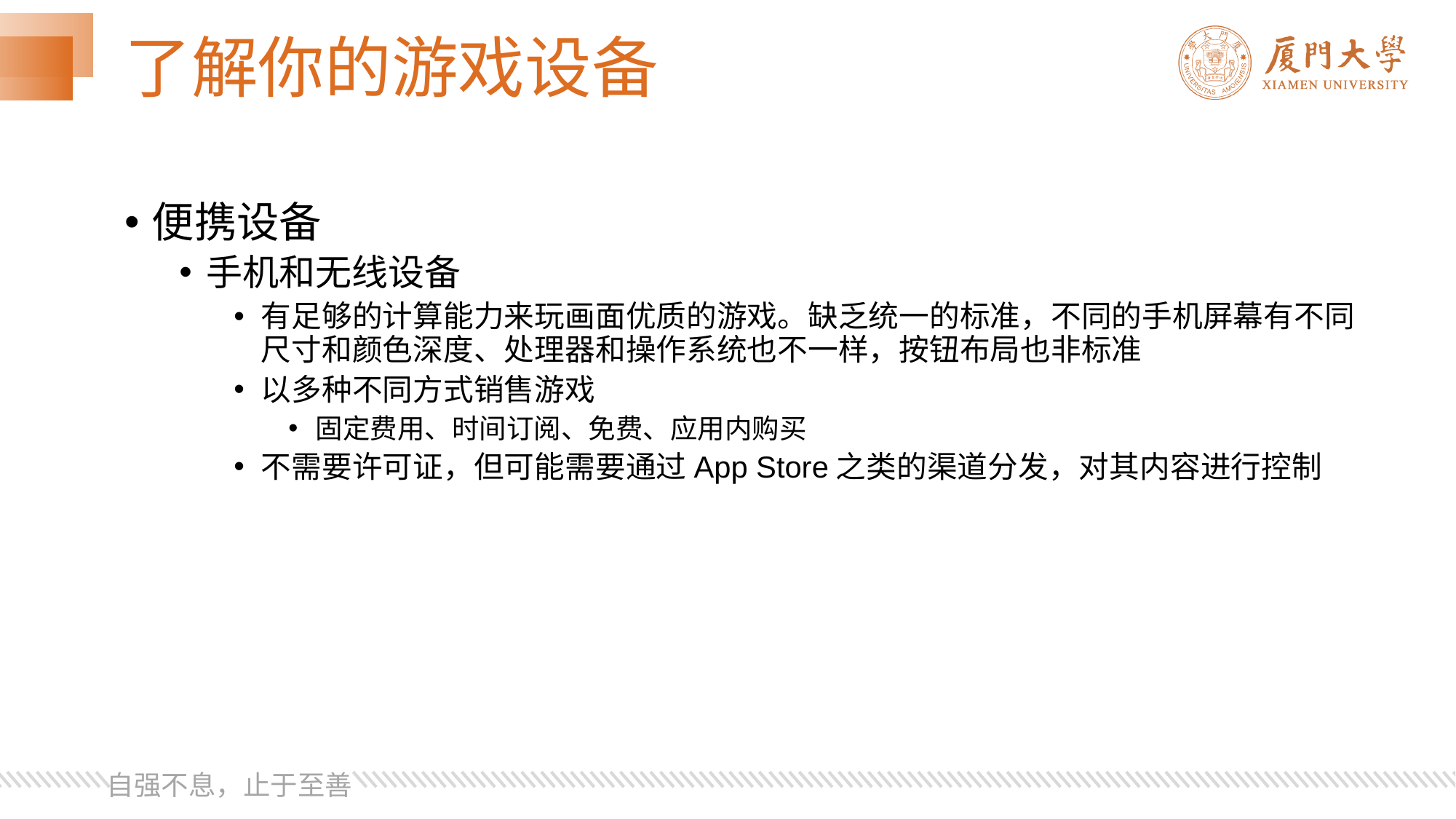

# 了解你的游戏设备
便携设备
手机和无线设备
有足够的计算能力来玩画面优质的游戏。缺乏统一的标准，不同的手机屏幕有不同尺寸和颜色深度、处理器和操作系统也不一样，按钮布局也非标准
以多种不同方式销售游戏
固定费用、时间订阅、免费、应用内购买
不需要许可证，但可能需要通过App Store之类的渠道分发，对其内容进行控制